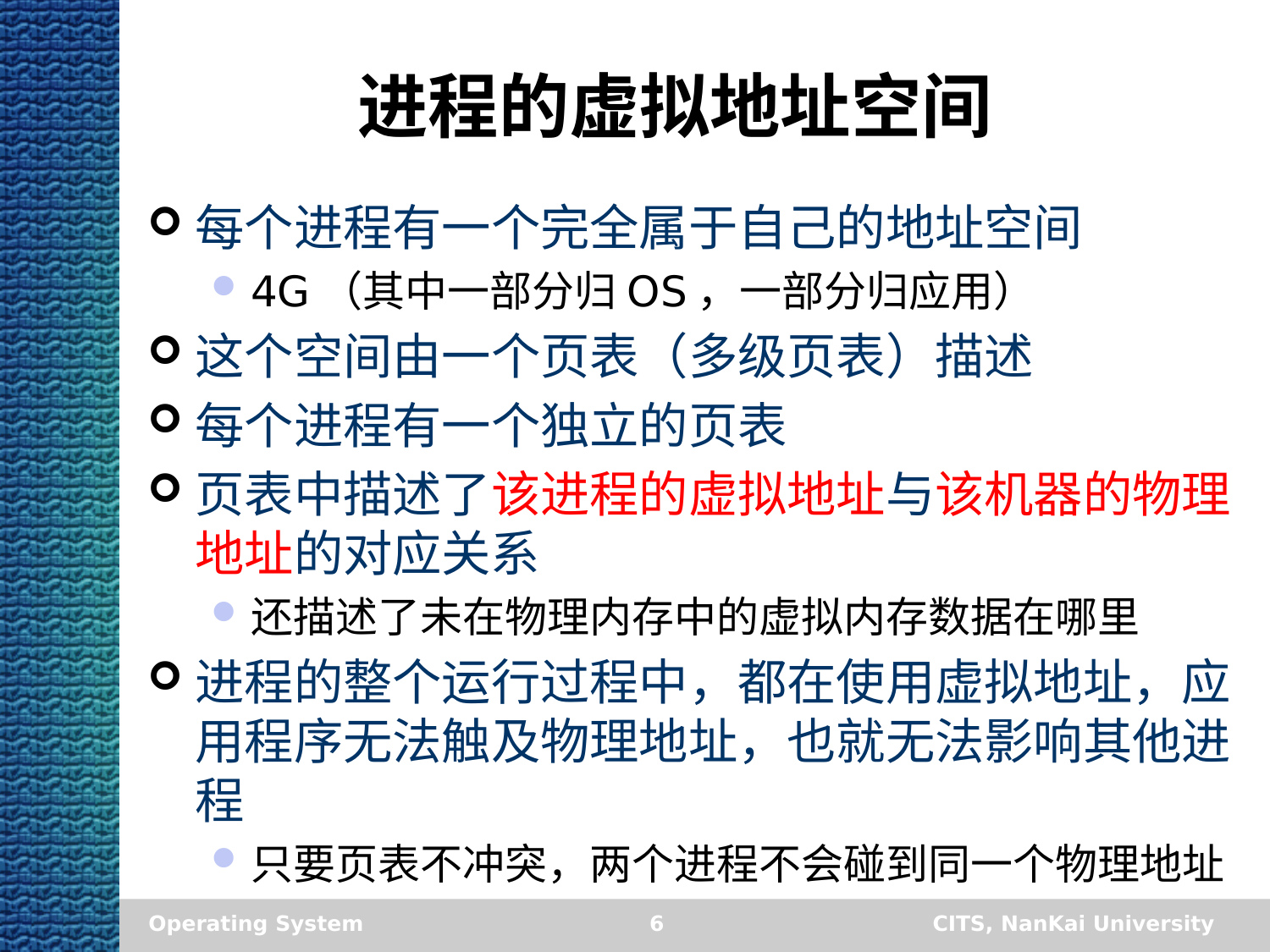

# 进程的虚拟地址空间
每个进程有一个完全属于自己的地址空间
4G（其中一部分归OS，一部分归应用）
这个空间由一个页表（多级页表）描述
每个进程有一个独立的页表
页表中描述了该进程的虚拟地址与该机器的物理地址的对应关系
还描述了未在物理内存中的虚拟内存数据在哪里
进程的整个运行过程中，都在使用虚拟地址，应用程序无法触及物理地址，也就无法影响其他进程
只要页表不冲突，两个进程不会碰到同一个物理地址
Operating System
6
CITS, NanKai University